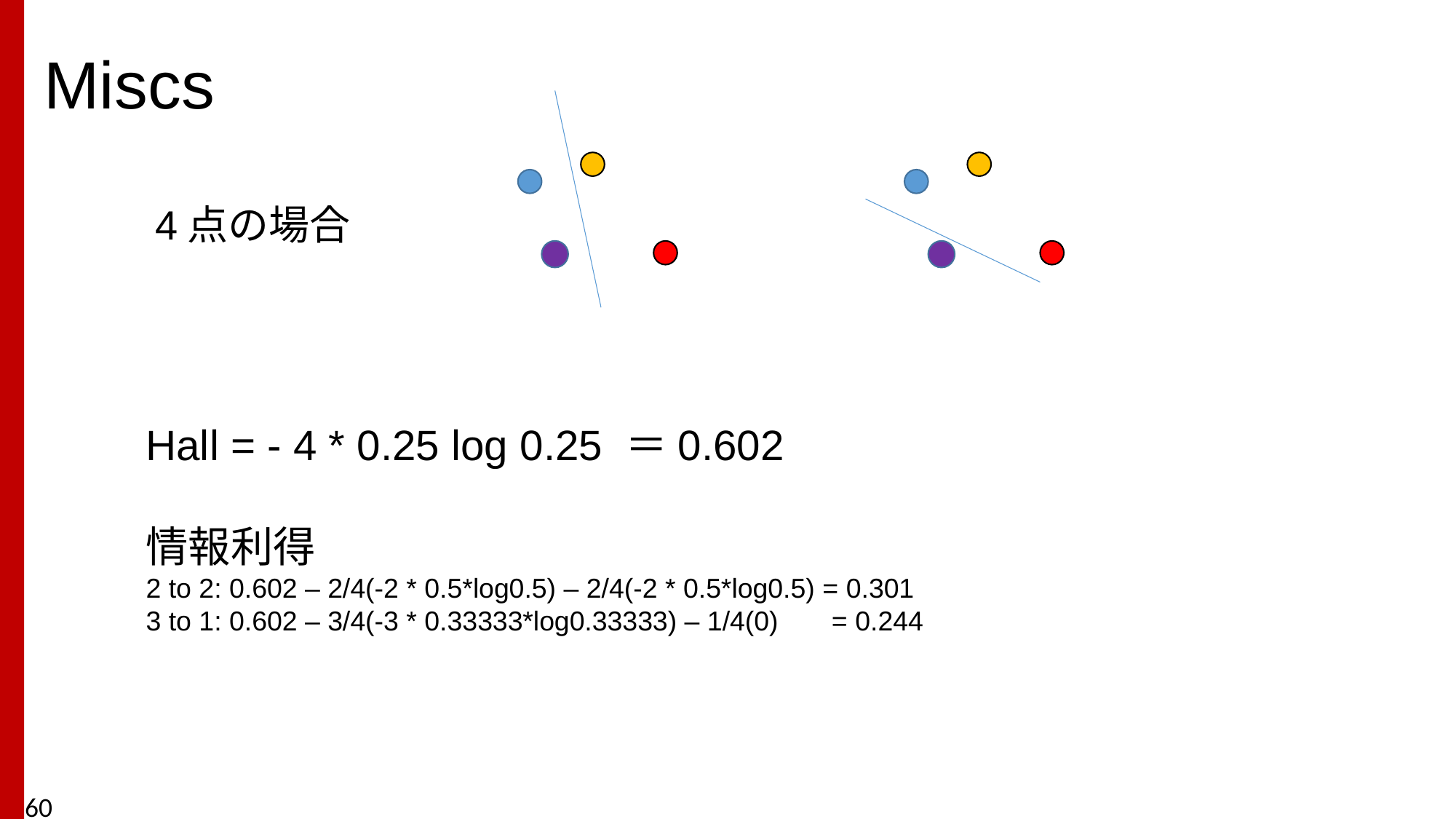

# Miscs

4点の場合

Hall = - 4 * 0.25 log 0.25 ＝0.602

情報利得
2 to 2: 0.602 – 2/4(-2 * 0.5*log0.5) – 2/4(-2 * 0.5*log0.5) = 0.301
3 to 1: 0.602 – 3/4(-3 * 0.33333*log0.33333) – 1/4(0)       = 0.244

60